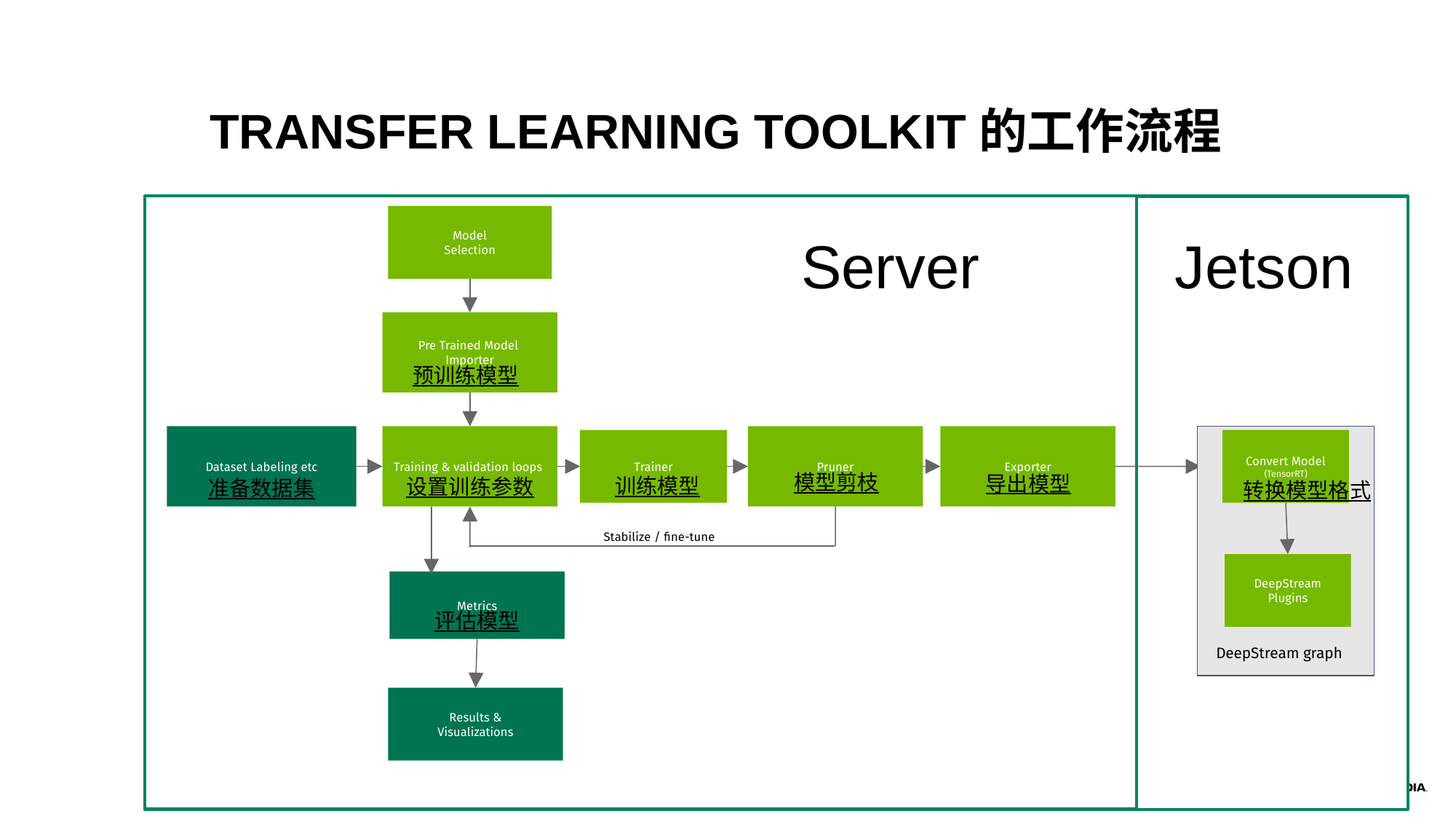

# Transfer Learning Toolkit的工作流程

Model
Selection
Jetson
Server
Pre Trained Model
Importer
预训练模型
Training & validation loops

Convert Model
(TensorRT)
DeepStream Plugins
DeepStream graph
Dataset Labeling etc
Pruner
Exporter
Trainer
模型剪枝
导出模型
训练模型
设置训练参数
准备数据集
转换模型格式
Stabilize / fine-tune
Metrics
评估模型
Results &
Visualizations